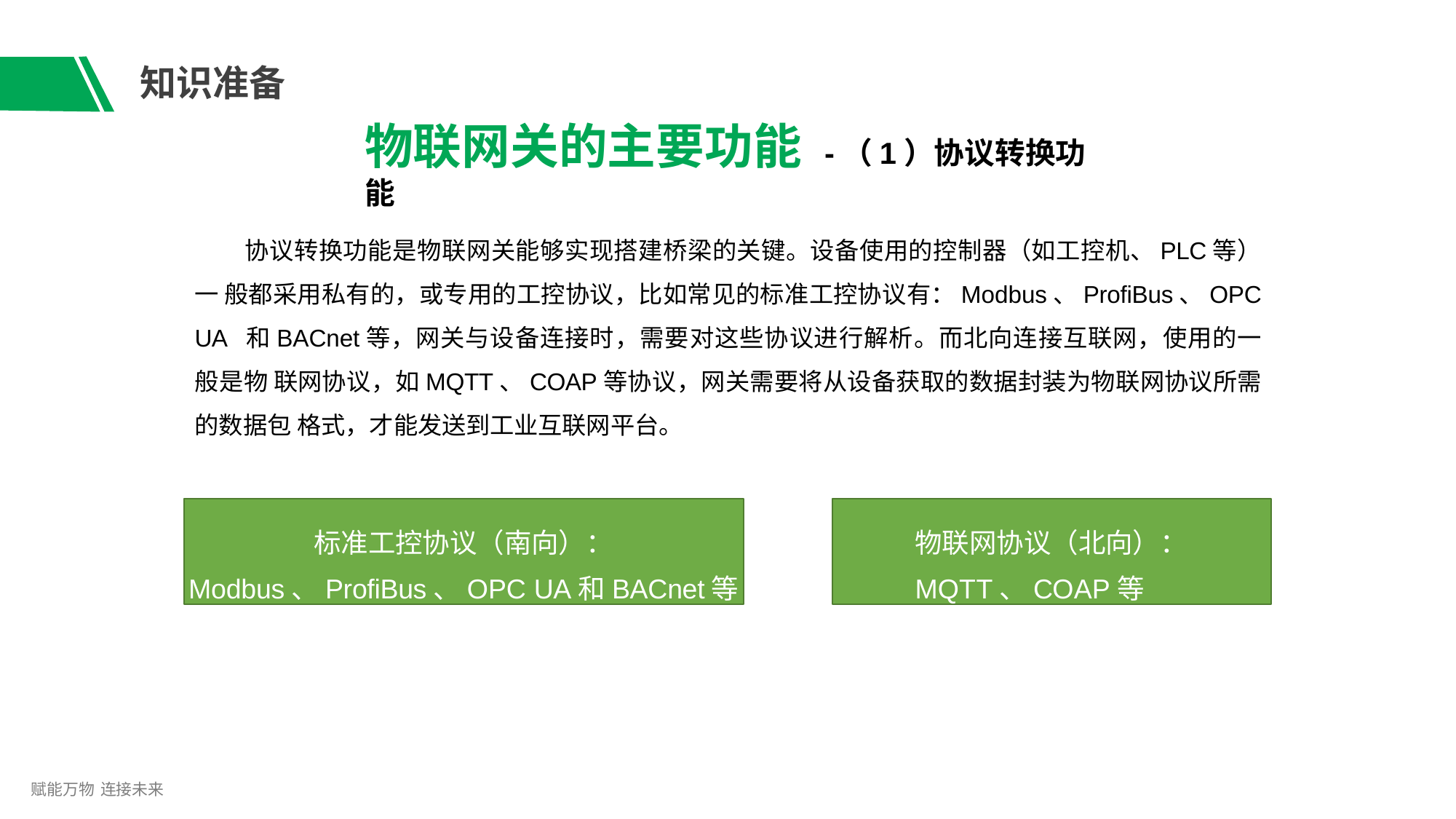

# 知识准备
物联网关的主要功能 -（1）协议转换功能
协议转换功能是物联网关能够实现搭建桥梁的关键。设备使用的控制器（如工控机、PLC等）一 般都采用私有的，或专用的工控协议，比如常见的标准工控协议有：Modbus、ProfiBus、OPC UA  和BACnet等，网关与设备连接时，需要对这些协议进行解析。而北向连接互联网，使用的一般是物 联网协议，如MQTT、COAP等协议，网关需要将从设备获取的数据封装为物联网协议所需的数据包 格式，才能发送到工业互联网平台。
标准工控协议（南向）：
Modbus、ProfiBus、OPC UA和BACnet等
物联网协议（北向）：
MQTT、COAP等
赋能万物 连接未来